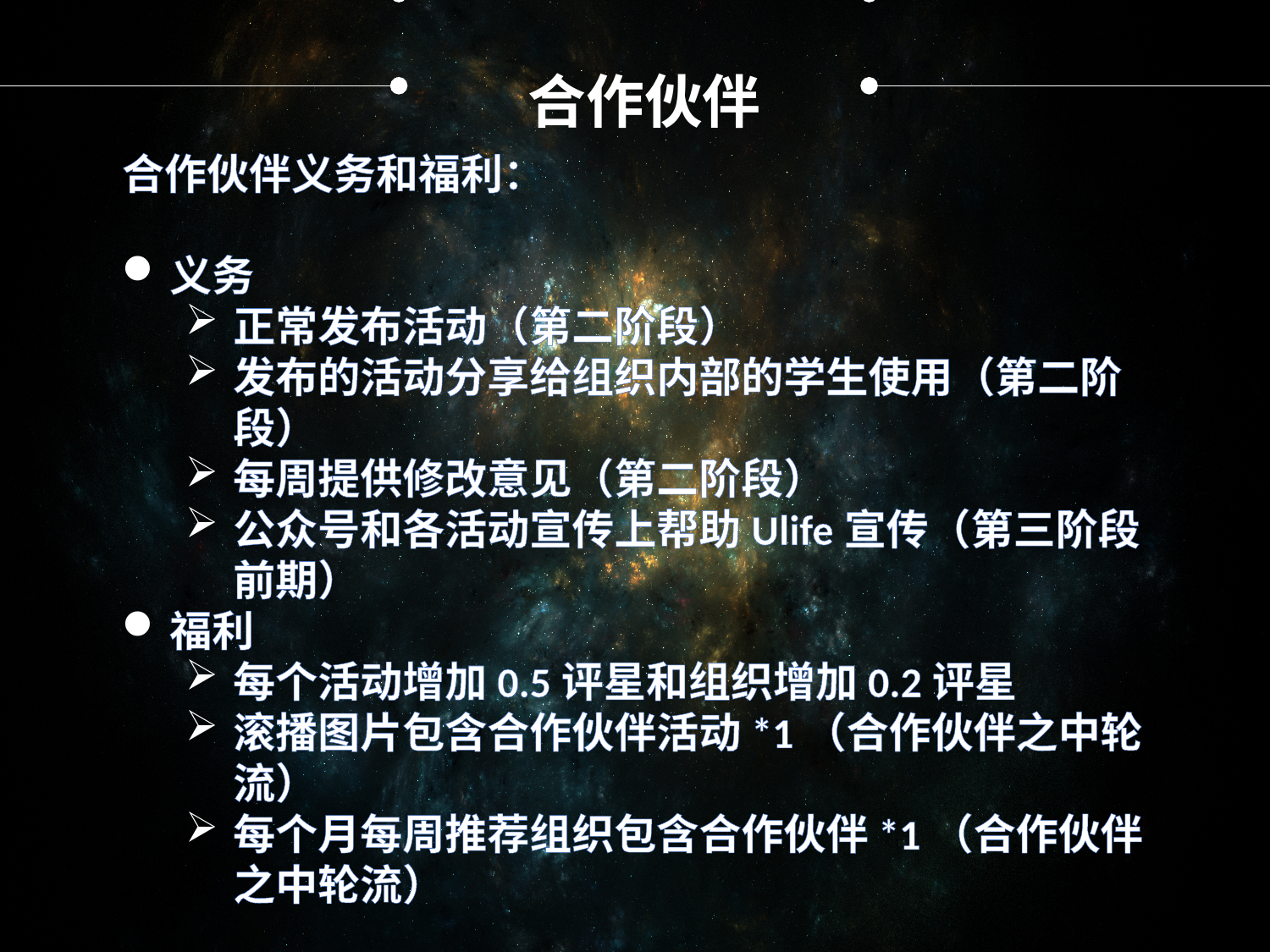

合作伙伴
合作伙伴义务和福利：

义务
正常发布活动（第二阶段）
发布的活动分享给组织内部的学生使用（第二阶段）
每周提供修改意见（第二阶段）
公众号和各活动宣传上帮助Ulife宣传（第三阶段前期）
福利
每个活动增加0.5评星和组织增加0.2评星
滚播图片包含合作伙伴活动*1（合作伙伴之中轮流）
每个月每周推荐组织包含合作伙伴*1（合作伙伴之中轮流）